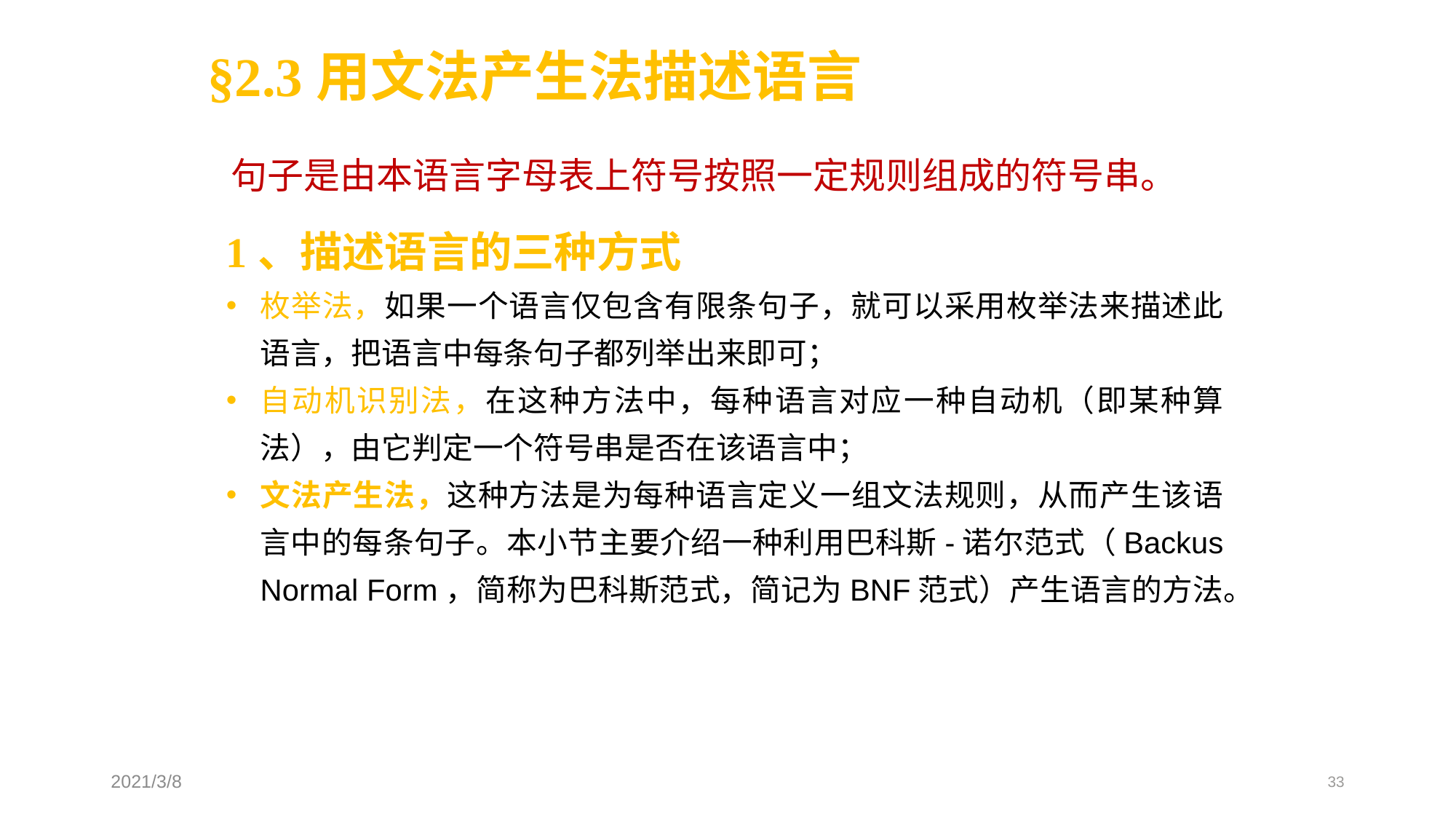

§2.3用文法产生法描述语言
句子是由本语言字母表上符号按照一定规则组成的符号串。
1、描述语言的三种方式
枚举法，如果一个语言仅包含有限条句子，就可以采用枚举法来描述此语言，把语言中每条句子都列举出来即可；
自动机识别法，在这种方法中，每种语言对应一种自动机（即某种算法），由它判定一个符号串是否在该语言中；
文法产生法，这种方法是为每种语言定义一组文法规则，从而产生该语言中的每条句子。本小节主要介绍一种利用巴科斯-诺尔范式（Backus Normal Form，简称为巴科斯范式，简记为BNF范式）产生语言的方法。

2021/3/8
33